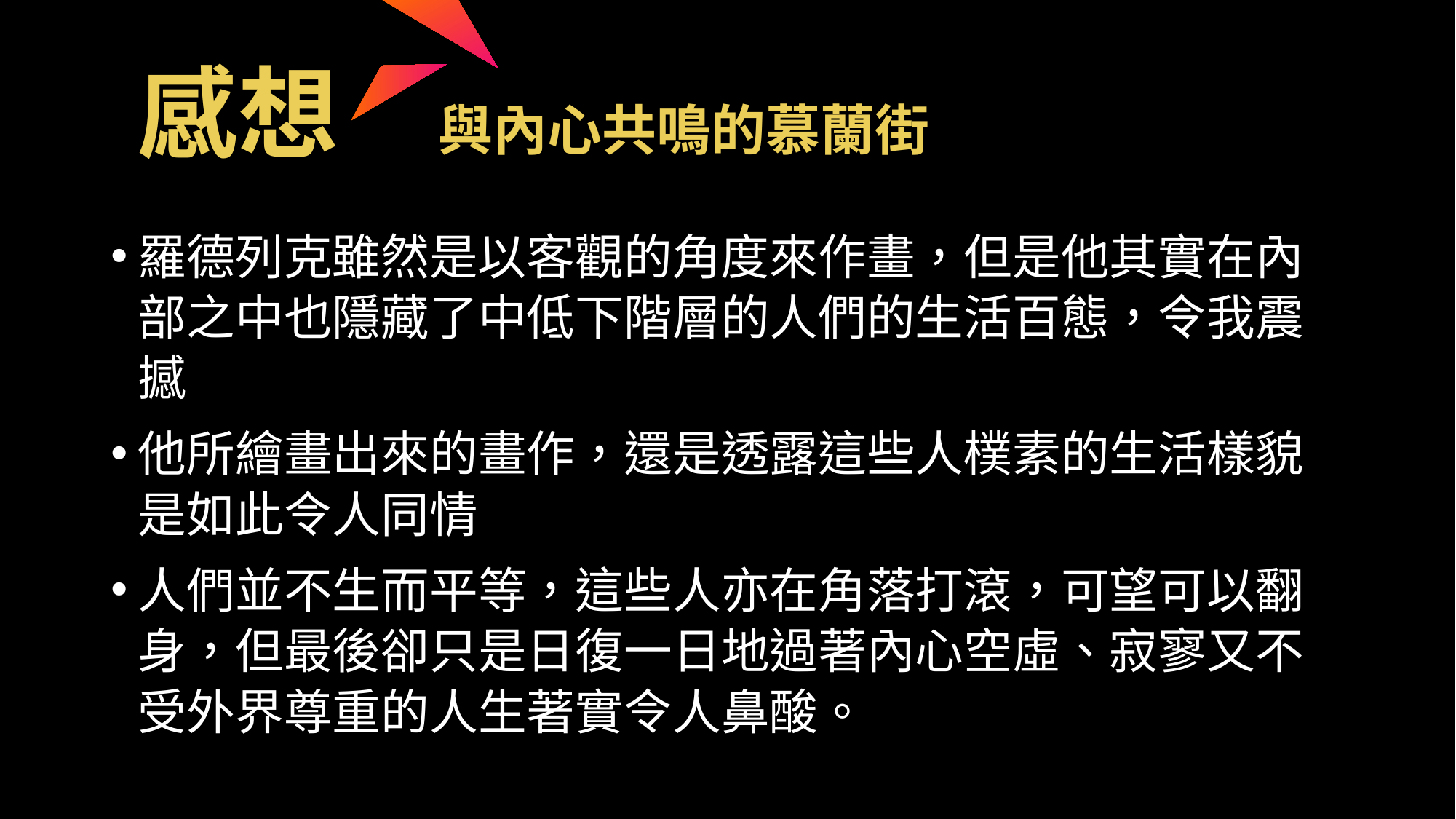

感想　與內心共鳴的慕蘭街

羅德列克雖然是以客觀的角度來作畫，但是他其實在內部之中也隱藏了中低下階層的人們的生活百態，令我震撼
他所繪畫出來的畫作，還是透露這些人樸素的生活樣貌是如此令人同情
人們並不生而平等，這些人亦在角落打滾，可望可以翻身，但最後卻只是日復一日地過著內心空虛、寂寥又不受外界尊重的人生著實令人鼻酸。